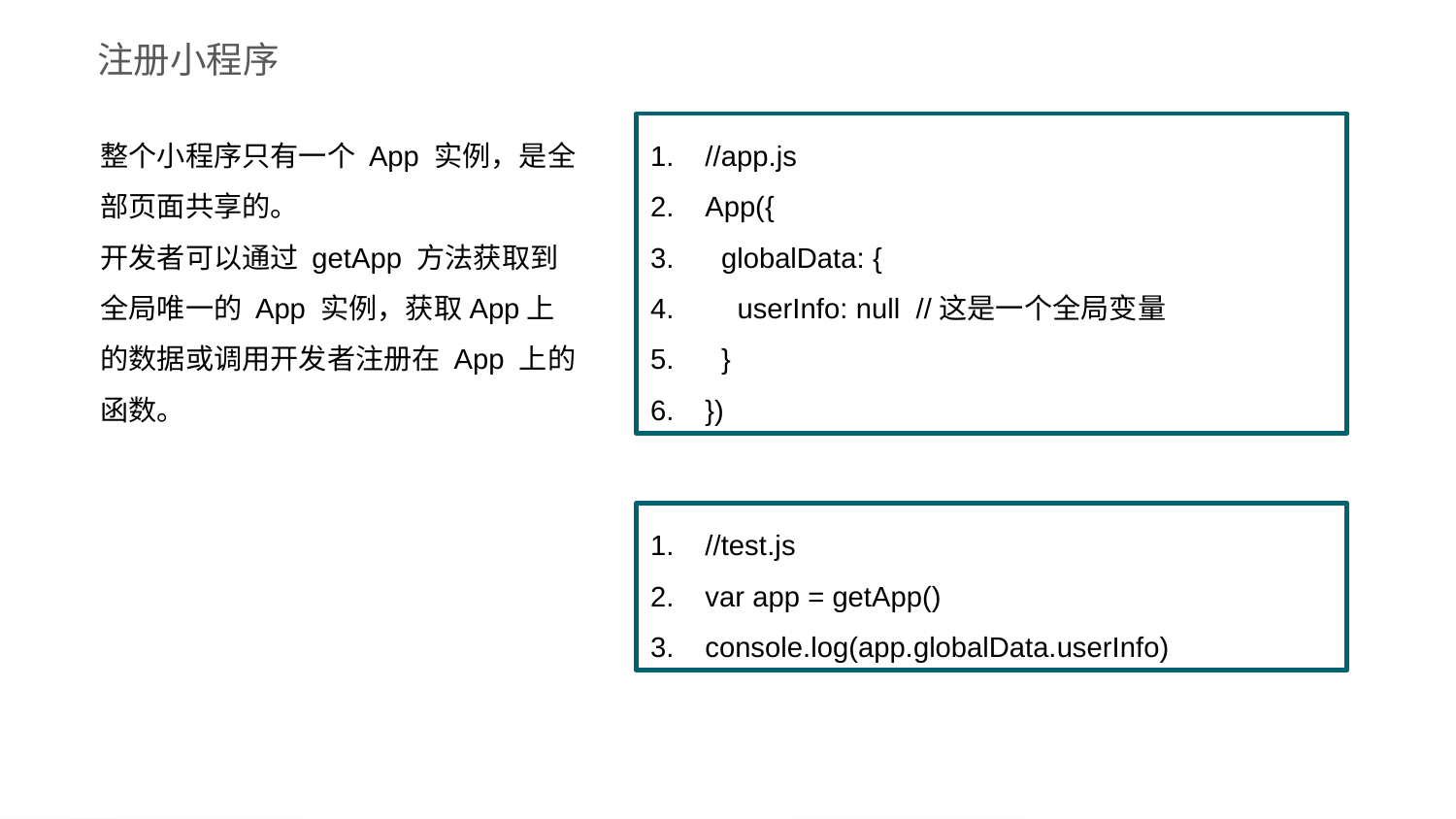

注册小程序
整个小程序只有一个 App 实例，是全部页面共享的。
开发者可以通过 getApp 方法获取到全局唯一的 App 实例，获取App上的数据或调用开发者注册在 App 上的函数。

//app.js
App({
  globalData: {
    userInfo: null  //这是一个全局变量
  }
})
//test.js
var app = getApp()
console.log(app.globalData.userInfo)